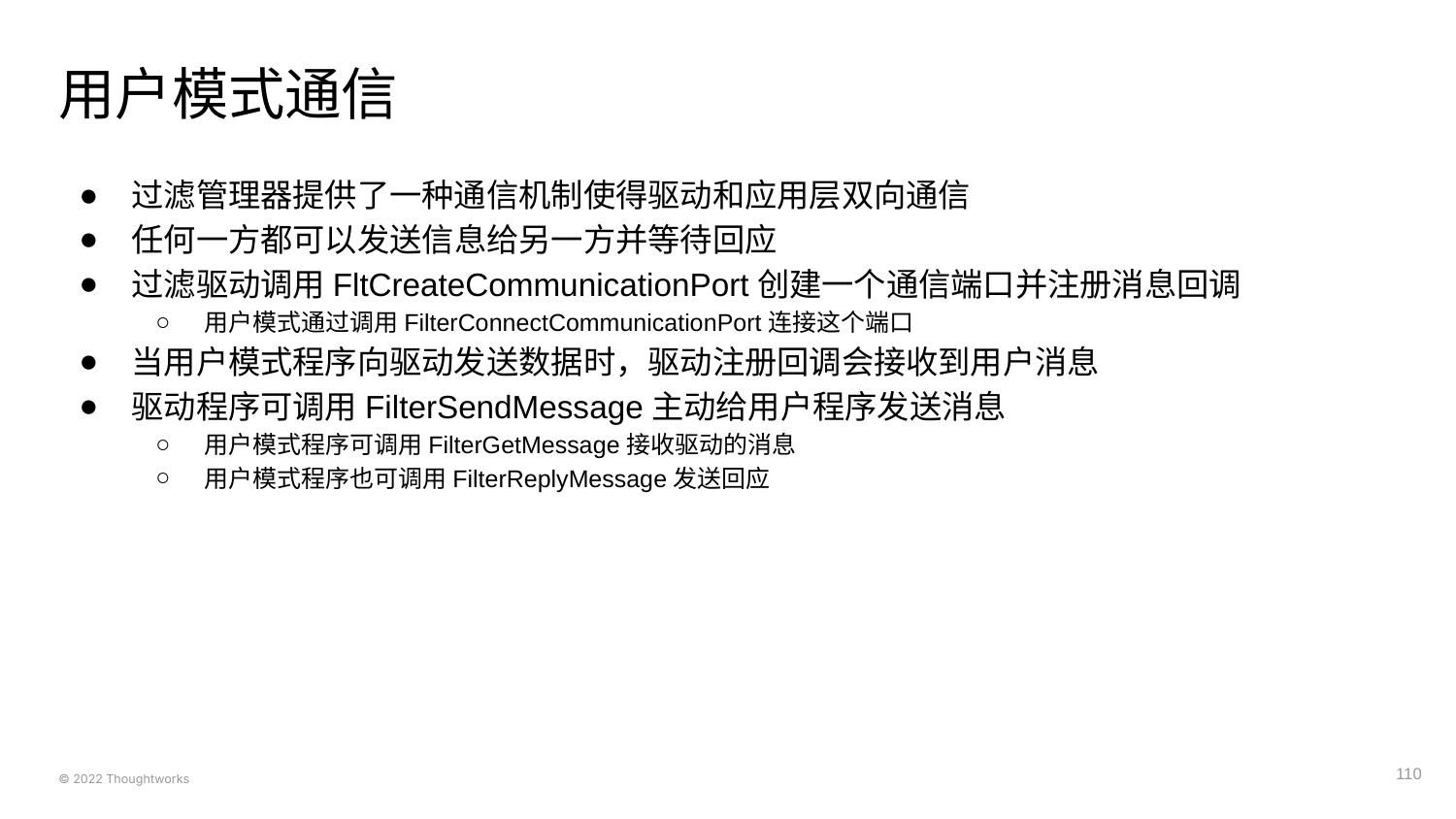

# 用户模式通信
过滤管理器提供了一种通信机制使得驱动和应用层双向通信
任何一方都可以发送信息给另一方并等待回应
过滤驱动调用FltCreateCommunicationPort创建一个通信端口并注册消息回调
用户模式通过调用FilterConnectCommunicationPort连接这个端口
当用户模式程序向驱动发送数据时，驱动注册回调会接收到用户消息
驱动程序可调用FilterSendMessage主动给用户程序发送消息
用户模式程序可调用FilterGetMessage接收驱动的消息
用户模式程序也可调用FilterReplyMessage发送回应
110